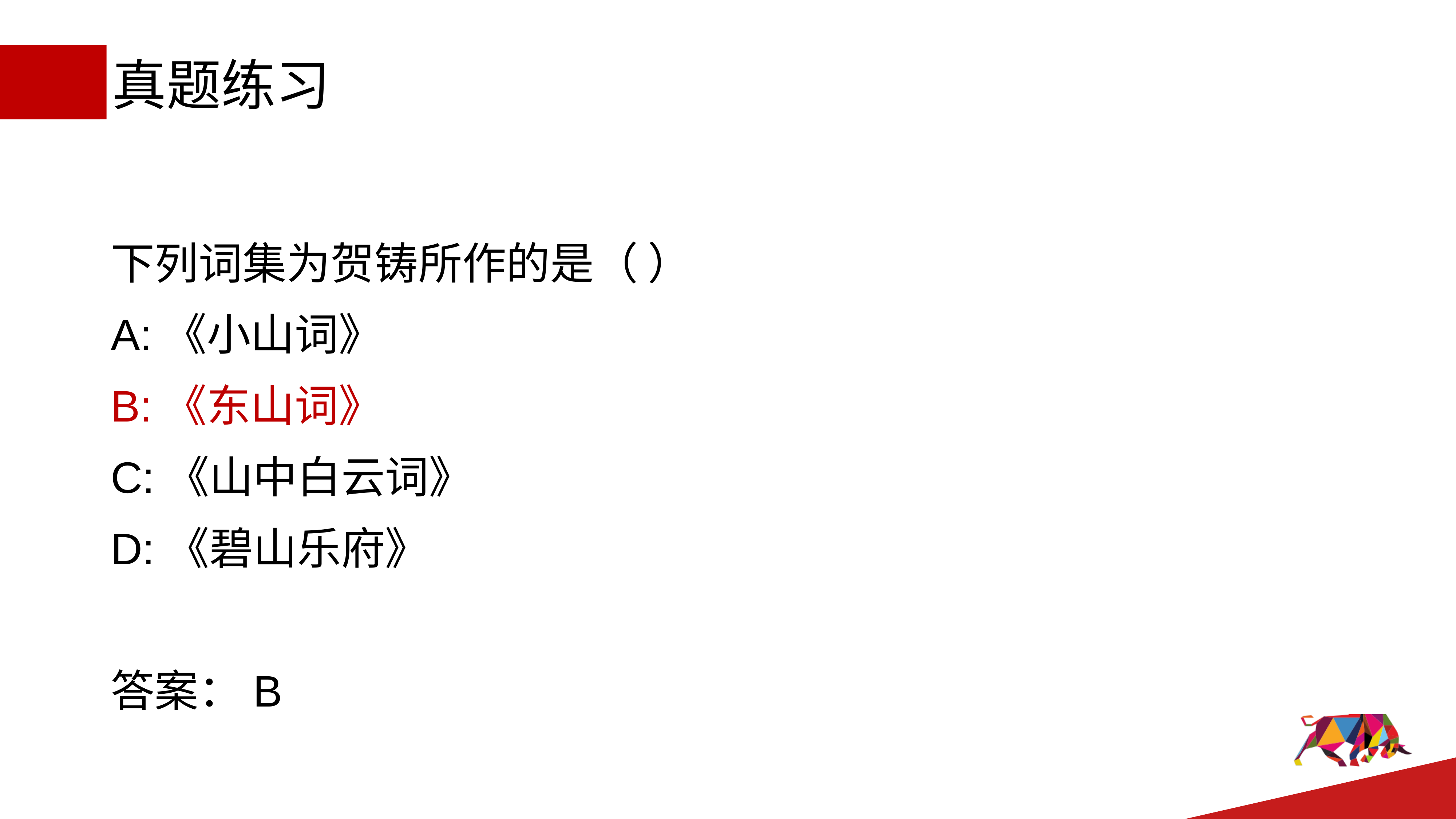

# 真题练习
下列词集为贺铸所作的是（ ）
A:《小山词》
B:《东山词》
C:《山中白云词》
D:《碧山乐府》

答案：B